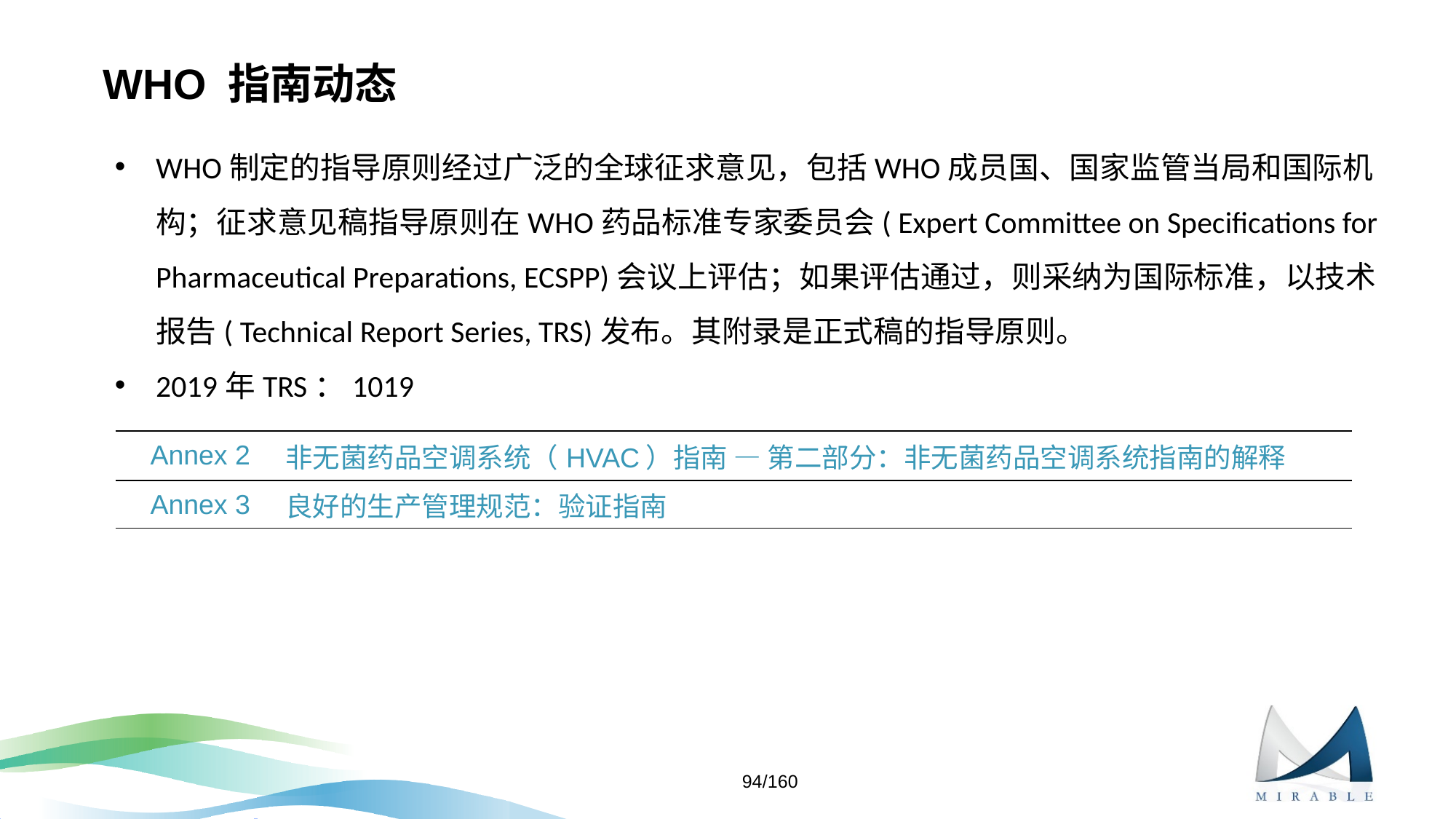

# WHO 指南动态
WHO制定的指导原则经过广泛的全球征求意见，包括WHO成员国、国家监管当局和国际机构；征求意见稿指导原则在WHO药品标准专家委员会( Expert Committee on Specifications for Pharmaceutical Preparations, ECSPP)会议上评估；如果评估通过，则采纳为国际标准，以技术报告( Technical Report Series, TRS)发布。其附录是正式稿的指导原则。
2019年TRS：1019
| Annex 2 | 非无菌药品空调系统（HVAC）指南 — 第二部分：非无菌药品空调系统指南的解释 |
| --- | --- |
| Annex 3 | 良好的生产管理规范：验证指南 |
94/160